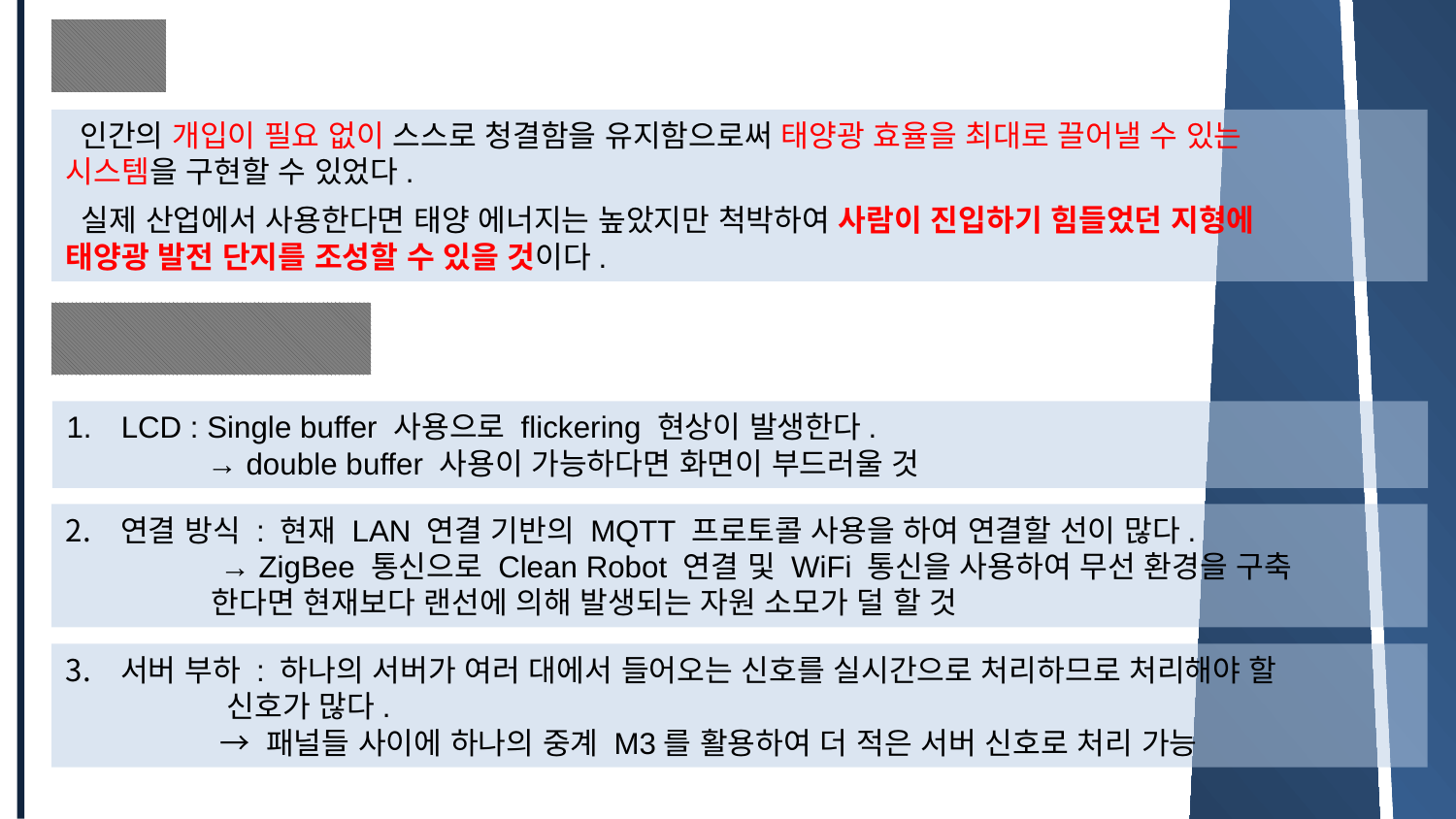

결론
가급적 한장으로 작성

= 결론은 특히 비교 결과나 분석 그래프 등이 들어가면 좋음
- 개발 결과가 더 나쁜 쪽으로 나와도 충분히 연구 가치가 있음, 원인 분석이 중요

= 추후 연구과제 및 아쉬운 점 등을 기술
- 앞으로 더 개선하기 위한 방안
- 또는 현업 기술에 활용 방안
- 실패한 부분에 대한 실패 원인 분석 및 검토 등을 기술

 인간의 개입이 필요 없이 스스로 청결함을 유지함으로써 태양광 효율을 최대로 끌어낼 수 있는
시스템을 구현할 수 있었다.

 실제 산업에서 사용한다면 태양 에너지는 높았지만 척박하여 사람이 진입하기 힘들었던 지형에
태양광 발전 단지를 조성할 수 있을 것이다.
향후 연구 과제
LCD : Single buffer 사용으로 flickering 현상이 발생한다.
        → double buffer 사용이 가능하다면 화면이 부드러울 것
연결 방식 : 현재 LAN 연결 기반의 MQTT 프로토콜 사용을 하여 연결할 선이 많다.
 → ZigBee 통신으로 Clean Robot 연결 및 WiFi 통신을 사용하여 무선 환경을 구축
한다면 현재보다 랜선에 의해 발생되는 자원 소모가 덜 할 것
서버 부하 : 하나의 서버가 여러 대에서 들어오는 신호를 실시간으로 처리하므로 처리해야 할
 신호가 많다.
 → 패널들 사이에 하나의 중계 M3를 활용하여 더 적은 서버 신호로 처리 가능